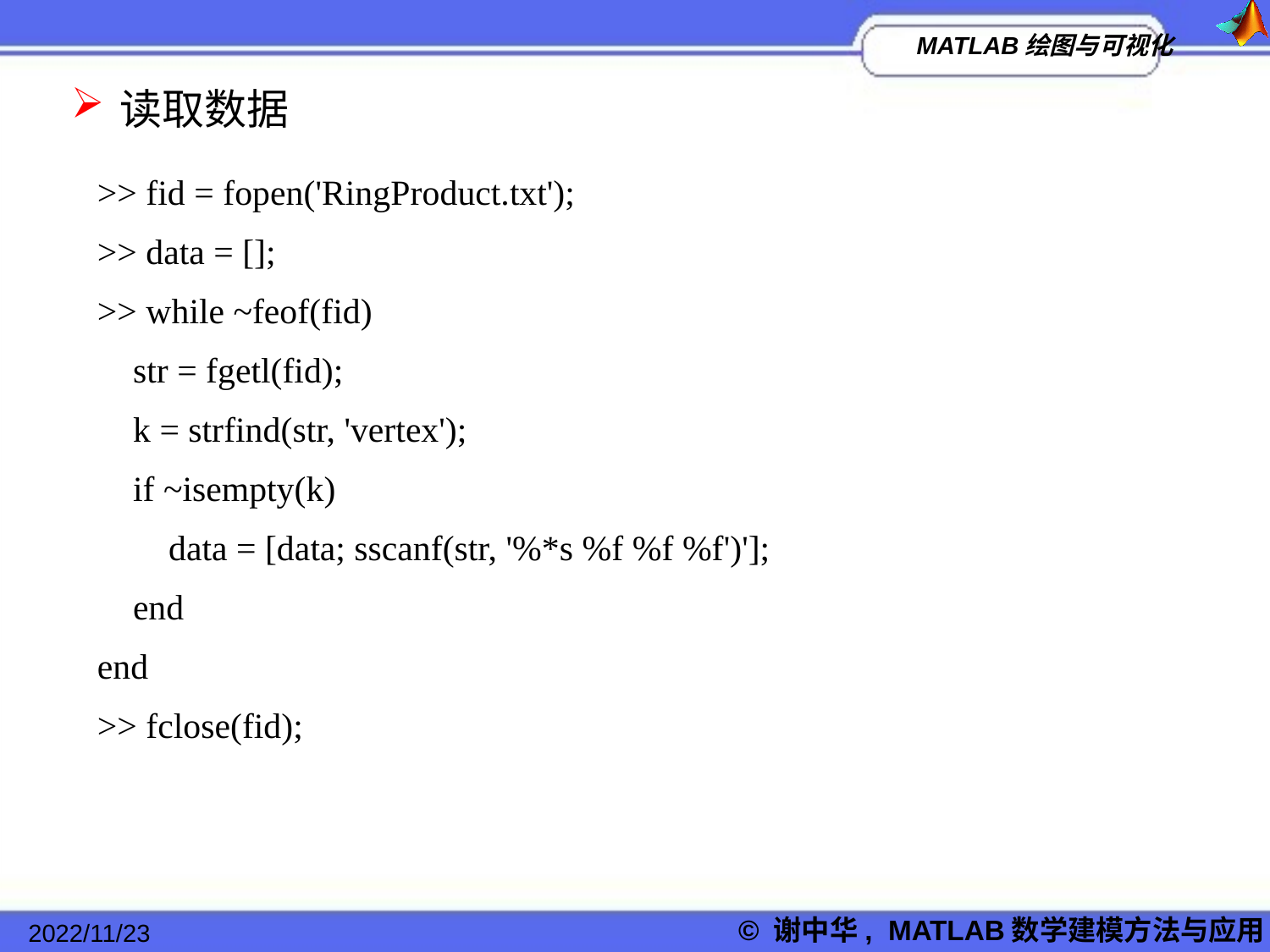

读取数据
>> fid = fopen('RingProduct.txt');
>> data = [];
>> while ~feof(fid)
    str = fgetl(fid);
    k = strfind(str, 'vertex');
    if ~isempty(k)
        data = [data; sscanf(str, '%*s %f %f %f')'];
    end
end
>> fclose(fid);
2022/11/23
© 谢中华,  MATLAB数学建模方法与应用